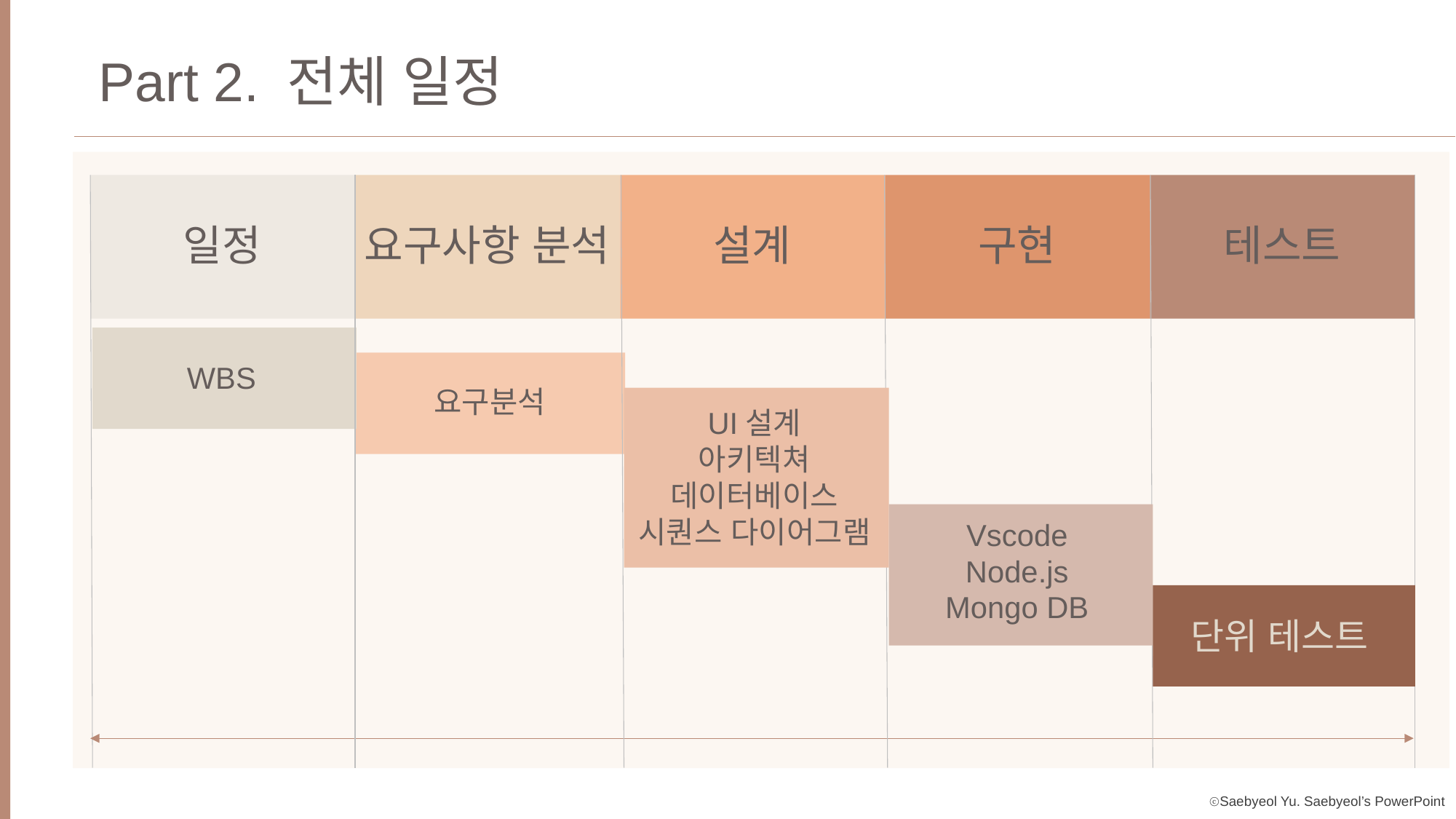

Part 2. 전체 일정

일정
요구사항 분석
설계
구현
테스트

WBS
요구분석

UI설계
아키텍쳐
데이터베이스
시퀀스 다이어그램

Vscode
Node.js
Mongo DB

단위 테스트